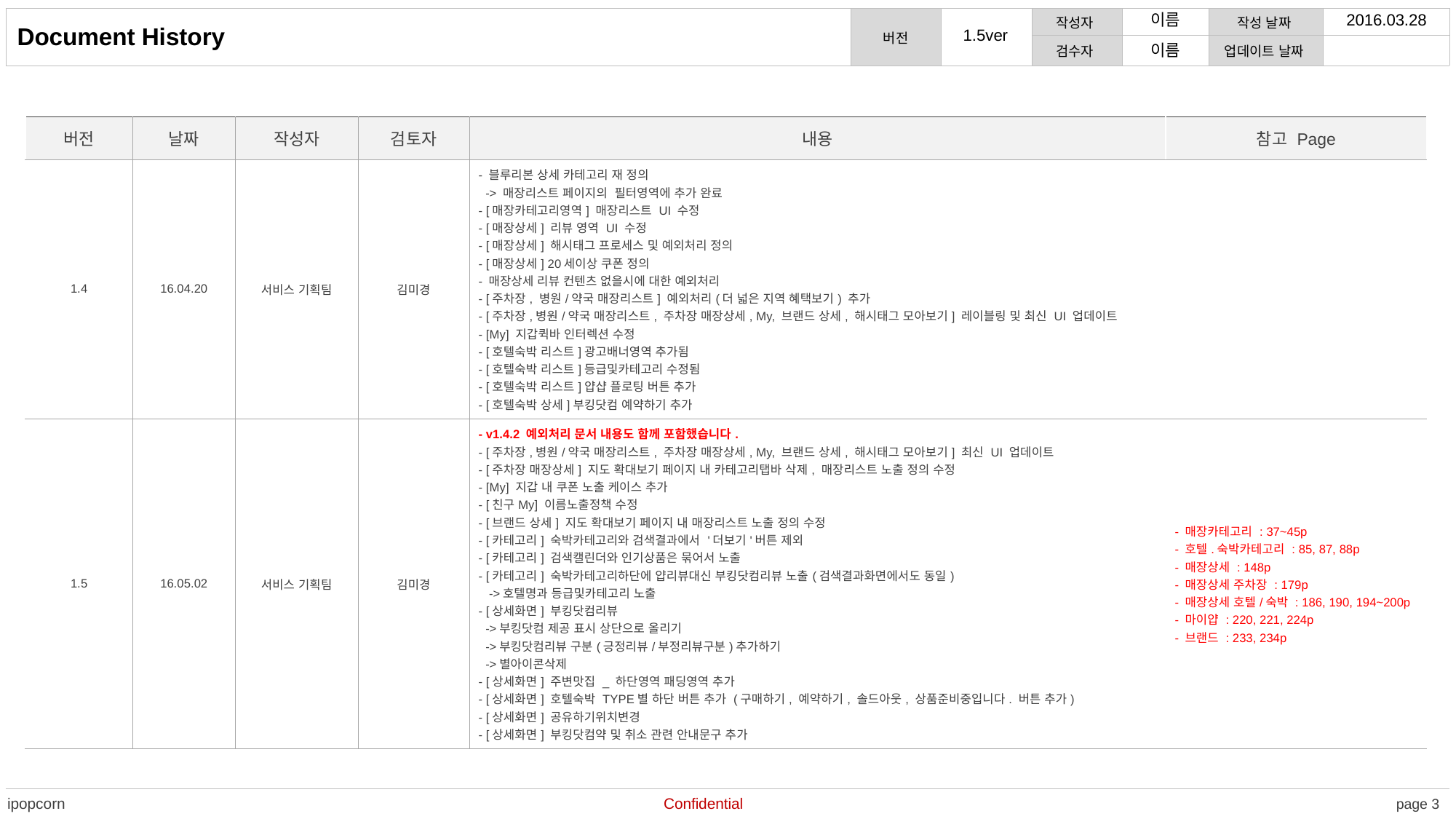

이름
2016.03.28
Document History

이름
| 버전 | 날짜 | 작성자 | 검토자 | 내용 | 참고 Page |
| --- | --- | --- | --- | --- | --- |
| 1.4 | 16.04.20 | 서비스 기획팀 | 김미경 | - 블루리본 상세 카테고리 재 정의 -> 매장리스트 페이지의 필터영역에 추가 완료 - [매장카테고리영역] 매장리스트 UI 수정 - [매장상세] 리뷰 영역 UI 수정 - [매장상세] 해시태그 프로세스 및 예외처리 정의 - [매장상세] 20세이상 쿠폰 정의 - 매장상세 리뷰 컨텐츠 없을시에 대한 예외처리 - [주차장, 병원/약국 매장리스트] 예외처리(더 넓은 지역 혜택보기) 추가 - [주차장,병원/약국 매장리스트, 주차장 매장상세, My, 브랜드 상세, 해시태그 모아보기] 레이블링 및 최신 UI 업데이트 - [My] 지갑퀵바 인터렉션 수정 - [호텔숙박 리스트]광고배너영역 추가됨 - [호텔숙박 리스트]등급및카테고리 수정됨 - [호텔숙박 리스트]얍샵 플로팅 버튼 추가 - [호텔숙박 상세]부킹닷컴 예약하기 추가 |  |
| 1.5 | 16.05.02 | 서비스 기획팀 | 김미경 | - v1.4.2 예외처리 문서 내용도 함께 포함했습니다. - [주차장,병원/약국 매장리스트, 주차장 매장상세, My, 브랜드 상세, 해시태그 모아보기] 최신 UI 업데이트 - [주차장 매장상세] 지도 확대보기 페이지 내 카테고리탭바 삭제, 매장리스트 노출 정의 수정 - [My] 지갑 내 쿠폰 노출 케이스 추가 - [친구My] 이름노출정책 수정 - [브랜드 상세] 지도 확대보기 페이지 내 매장리스트 노출 정의 수정 - [카테고리] 숙박카테고리와 검색결과에서 '더보기'버튼 제외 - [카테고리] 검색캘린더와 인기상품은 묶어서 노출 - [카테고리] 숙박카테고리하단에 얍리뷰대신 부킹닷컴리뷰 노출(검색결과화면에서도 동일) ->호텔명과 등급및카테고리 노출 - [상세화면] 부킹닷컴리뷰 ->부킹닷컴 제공 표시 상단으로 올리기 ->부킹닷컴리뷰 구분(긍정리뷰/부정리뷰구분)추가하기 ->별아이콘삭제 - [상세화면] 주변맛집 \_ 하단영역 패딩영역 추가 - [상세화면] 호텔숙박 TYPE별 하단 버튼 추가 (구매하기, 예약하기, 솔드아웃, 상품준비중입니다. 버튼 추가) - [상세화면] 공유하기위치변경 - [상세화면] 부킹닷컴약 및 취소 관련 안내문구 추가 | - 매장카테고리 : 37~45p - 호텔.숙박카테고리 : 85, 87, 88p - 매장상세 : 148p - 매장상세 주차장 : 179p - 매장상세 호텔/숙박 : 186, 190, 194~200p - 마이얍 : 220, 221, 224p - 브랜드 : 233, 234p |